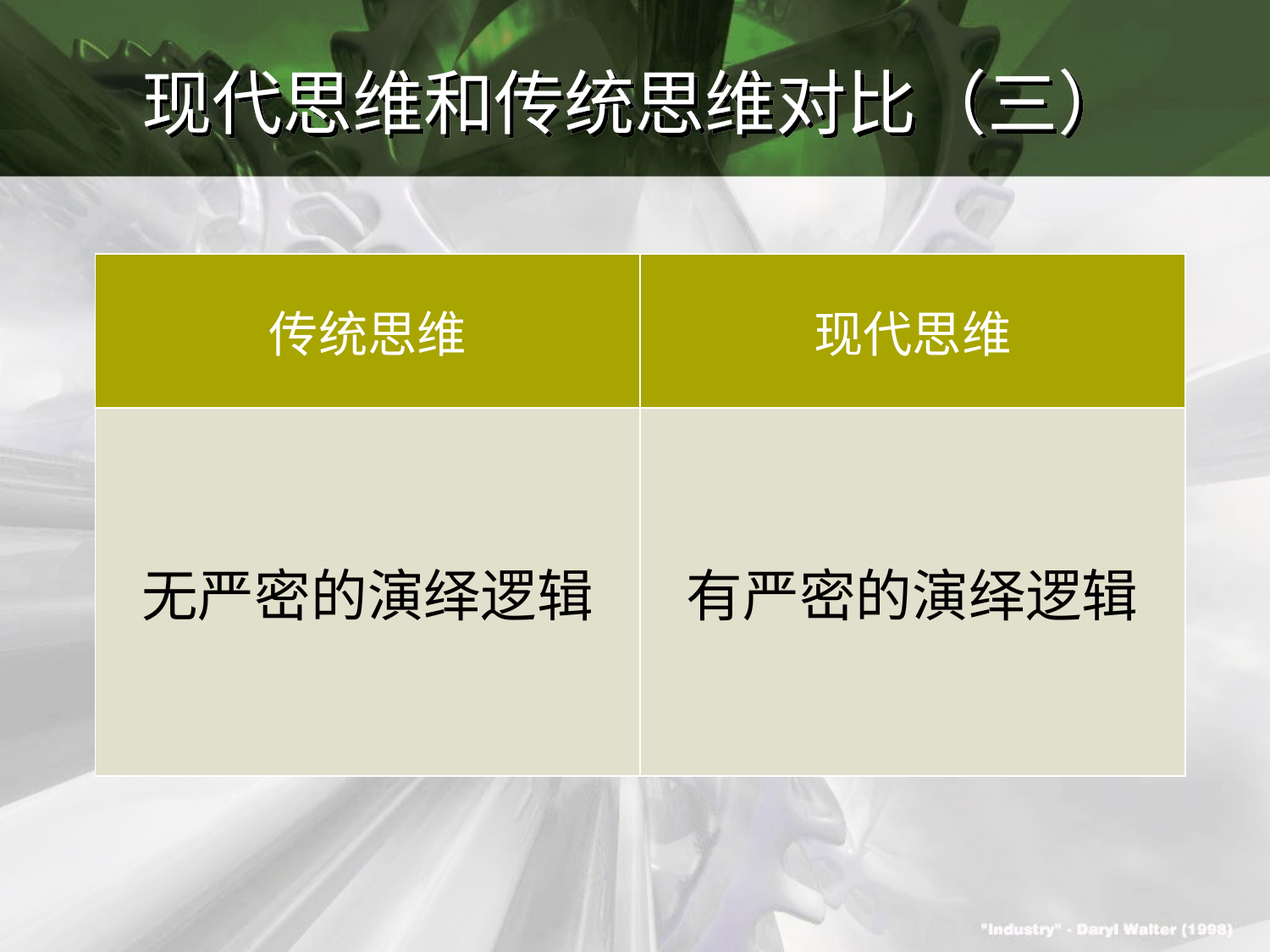

# 现代思维和传统思维对比（三）
| 传统思维 | 现代思维 |
| --- | --- |
| 无严密的演绎逻辑 | 有严密的演绎逻辑 |